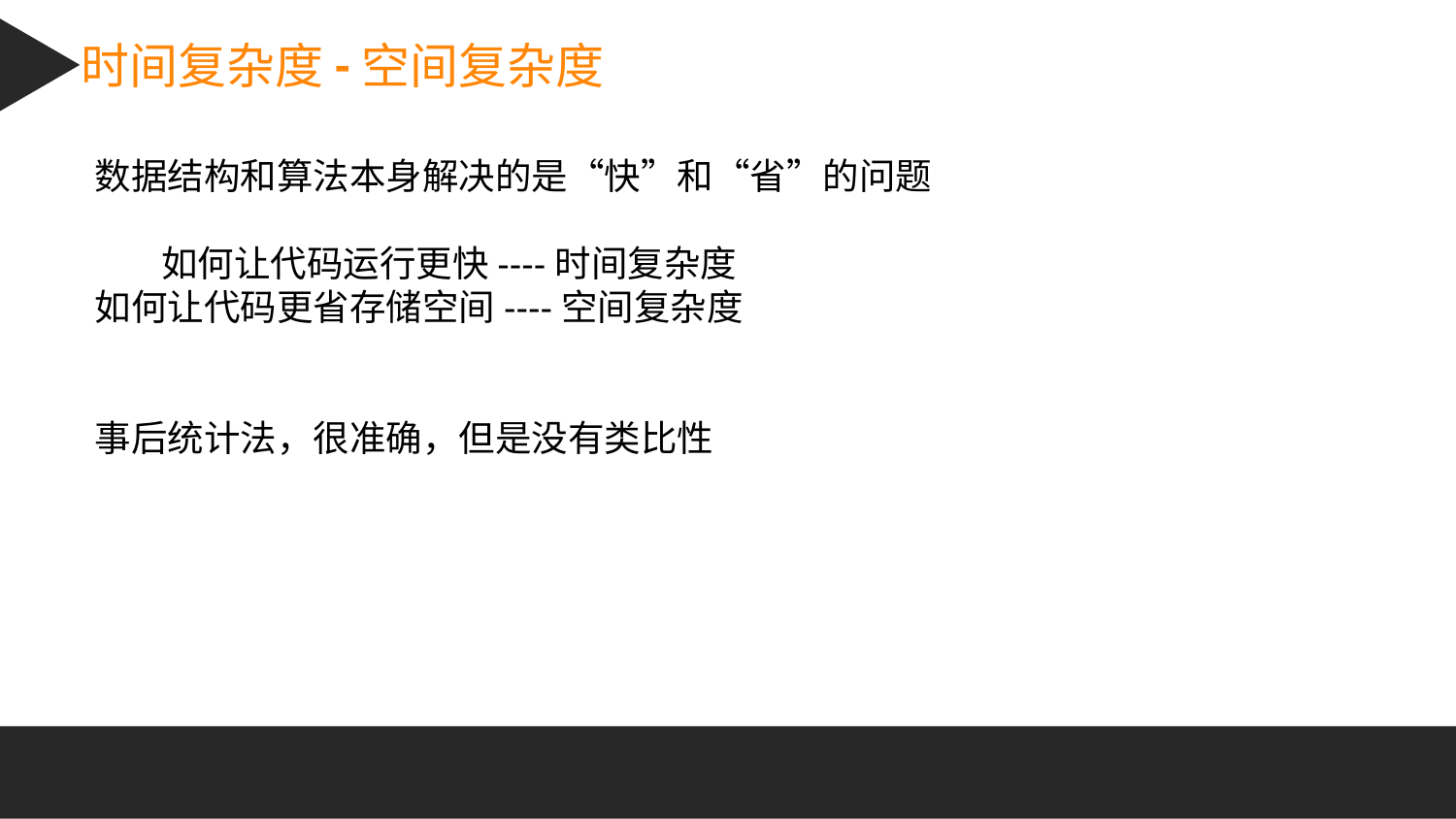

时间复杂度-空间复杂度
数据结构和算法本身解决的是“快”和“省”的问题

       如何让代码运行更快----时间复杂度
如何让代码更省存储空间----空间复杂度

事后统计法，很准确，但是没有类比性